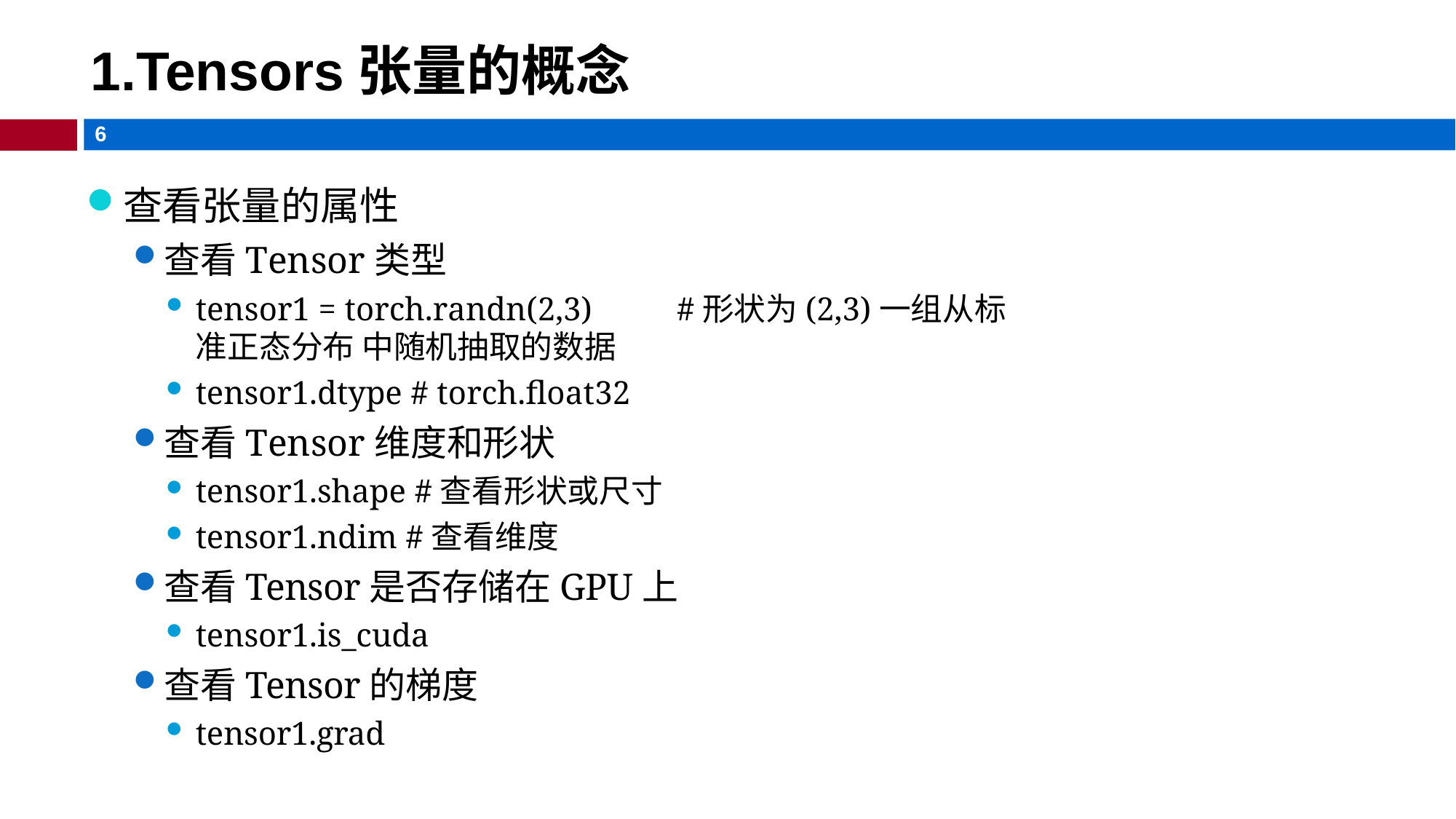

# 1.Tensors张量的概念
查看张量的属性
查看Tensor类型
tensor1 = torch.randn(2,3)	#形状为(2,3)一组从标准正态分布 中随机抽取的数据
tensor1.dtype # torch.float32
查看Tensor维度和形状
tensor1.shape #查看形状或尺寸
tensor1.ndim #查看维度
查看Tensor是否存储在GPU上
tensor1.is_cuda
查看Tensor的梯度
tensor1.grad